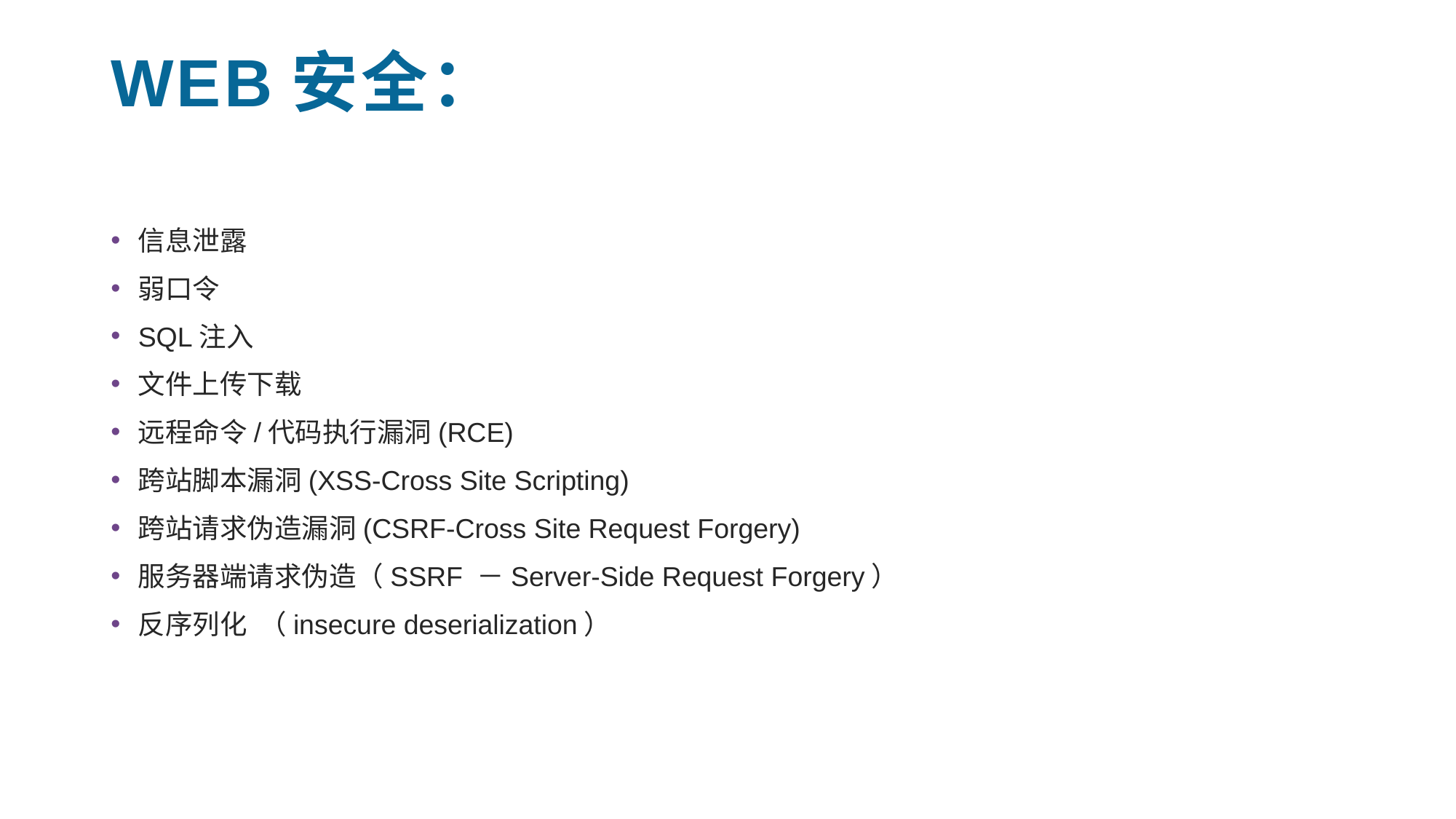

# WEB安全：
信息泄露
弱口令
SQL注入
文件上传下载
远程命令/代码执行漏洞(RCE)
跨站脚本漏洞(XSS-Cross Site Scripting)
跨站请求伪造漏洞(CSRF-Cross Site Request Forgery)
服务器端请求伪造（SSRF －Server-Side Request Forgery）
反序列化  （insecure deserialization）